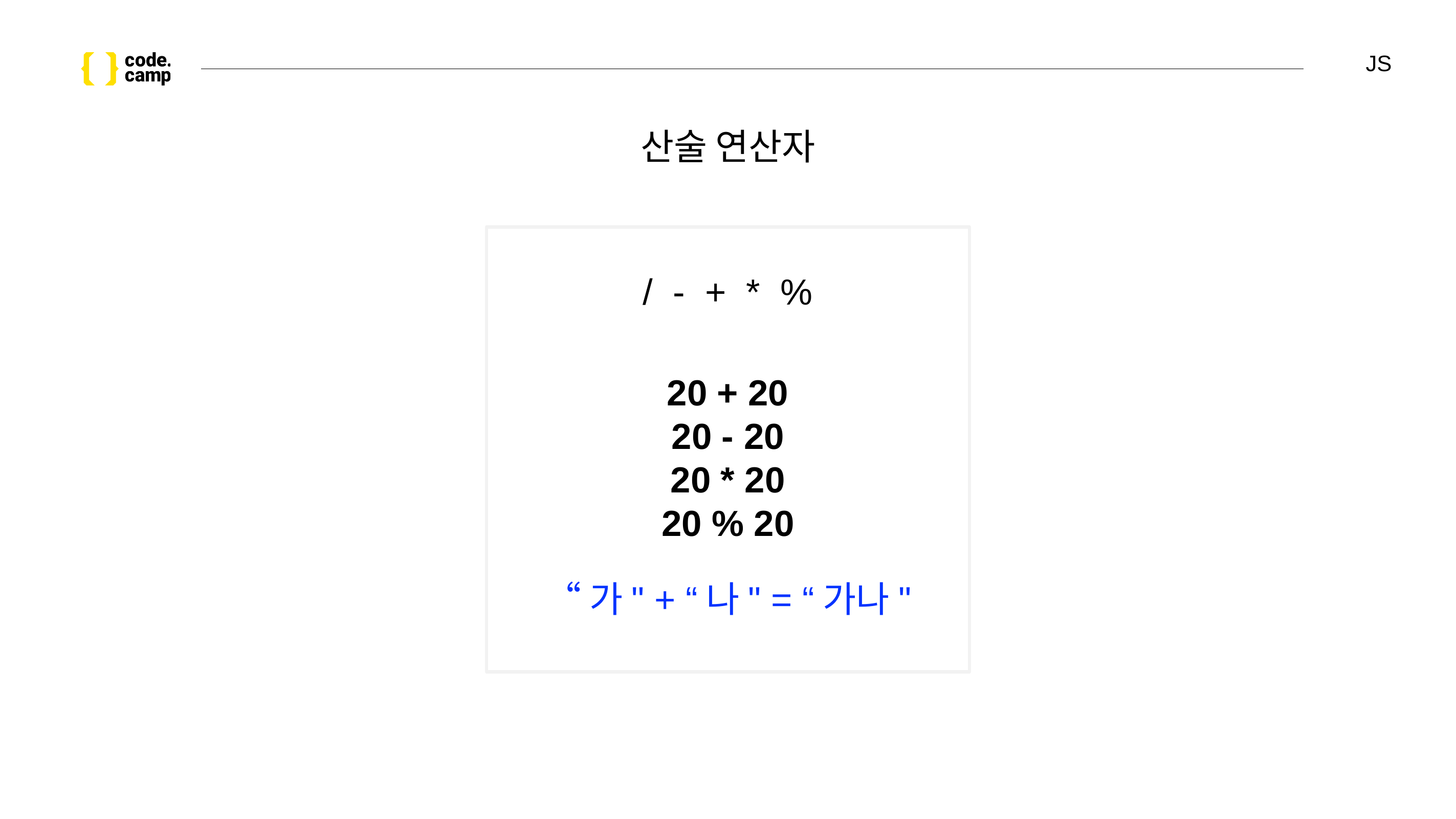

# JS

산술 연산자

/  -  +  *  %
20 + 20
20 - 20
20 * 20
20 % 20
“가" + “나" = “가나"